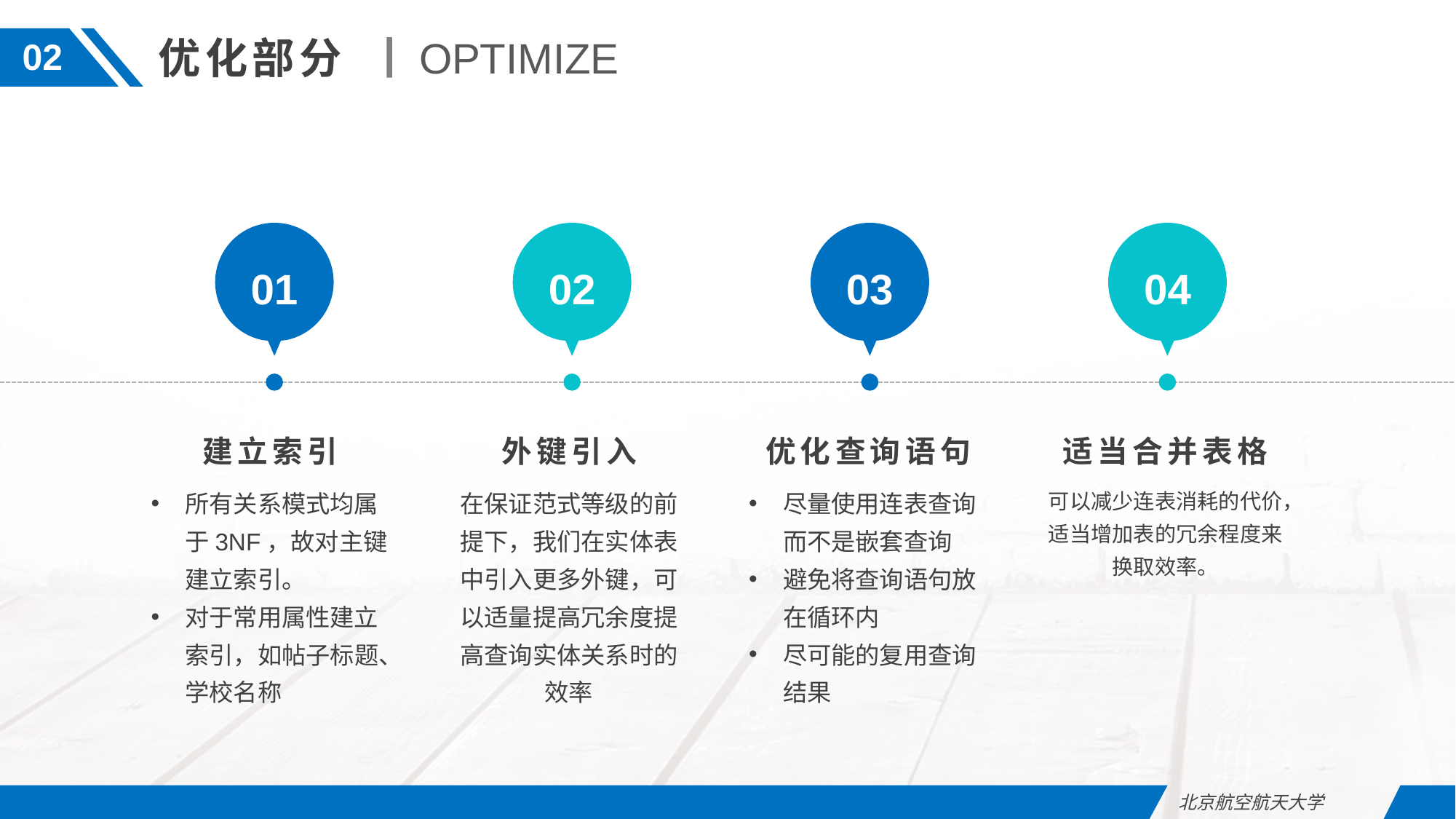

OPTIMIZE
优化部分

02

01
02
03
04
建立索引
所有关系模式均属于3NF，故对主键建立索引。
对于常用属性建立索引，如帖子标题、学校名称
外键引入
在保证范式等级的前提下，我们在实体表中引入更多外键，可以适量提高冗余度提高查询实体关系时的效率
优化查询语句
尽量使用连表查询而不是嵌套查询
避免将查询语句放在循环内
尽可能的复用查询结果

适当合并表格
可以减少连表消耗的代价，适当增加表的冗余程度来换取效率。

北京航空航天大学